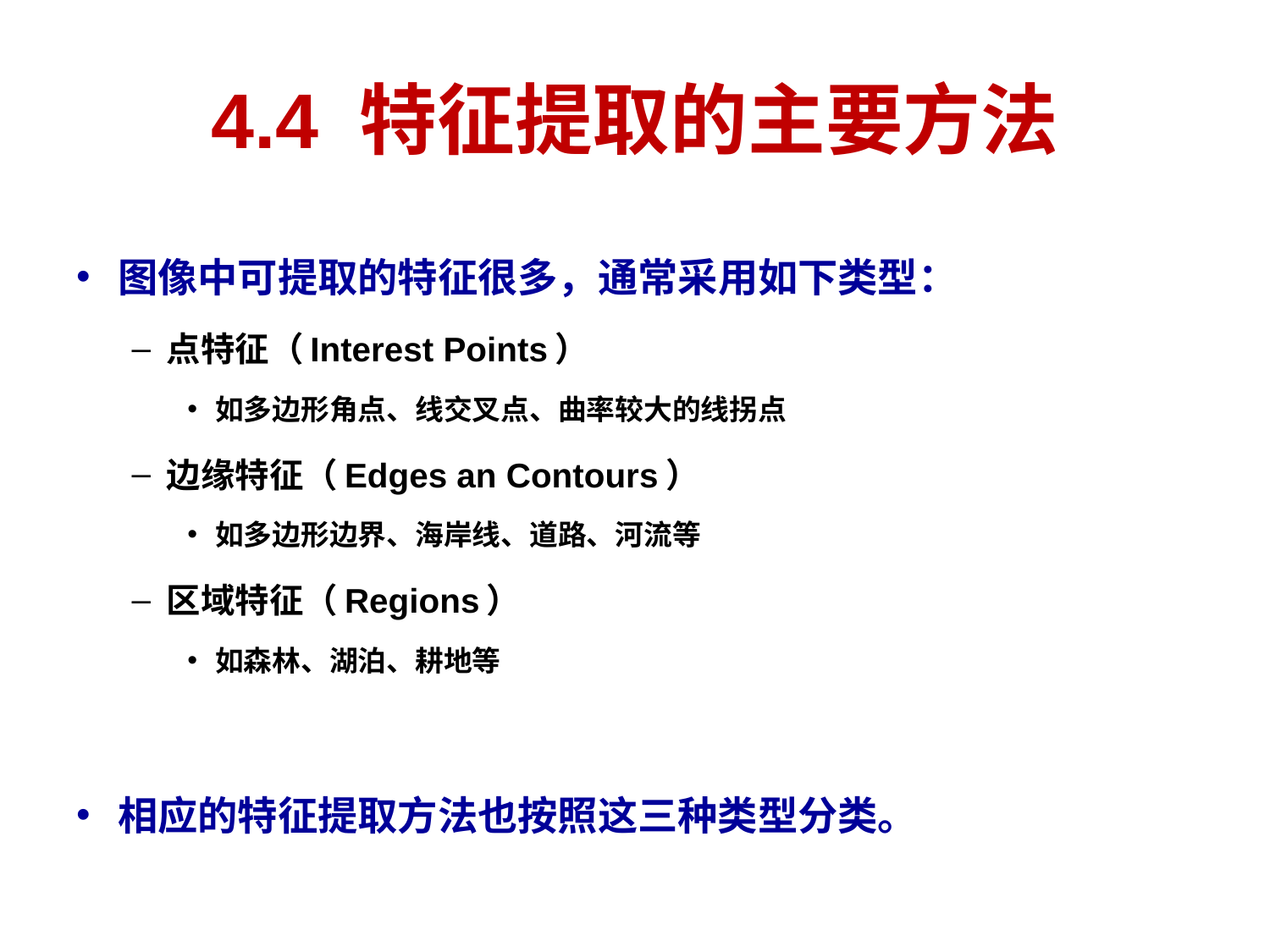

# 4.4 特征提取的主要方法
图像中可提取的特征很多，通常采用如下类型：
点特征（Interest Points）
如多边形角点、线交叉点、曲率较大的线拐点
边缘特征（Edges an Contours）
如多边形边界、海岸线、道路、河流等
区域特征（Regions）
如森林、湖泊、耕地等

相应的特征提取方法也按照这三种类型分类。